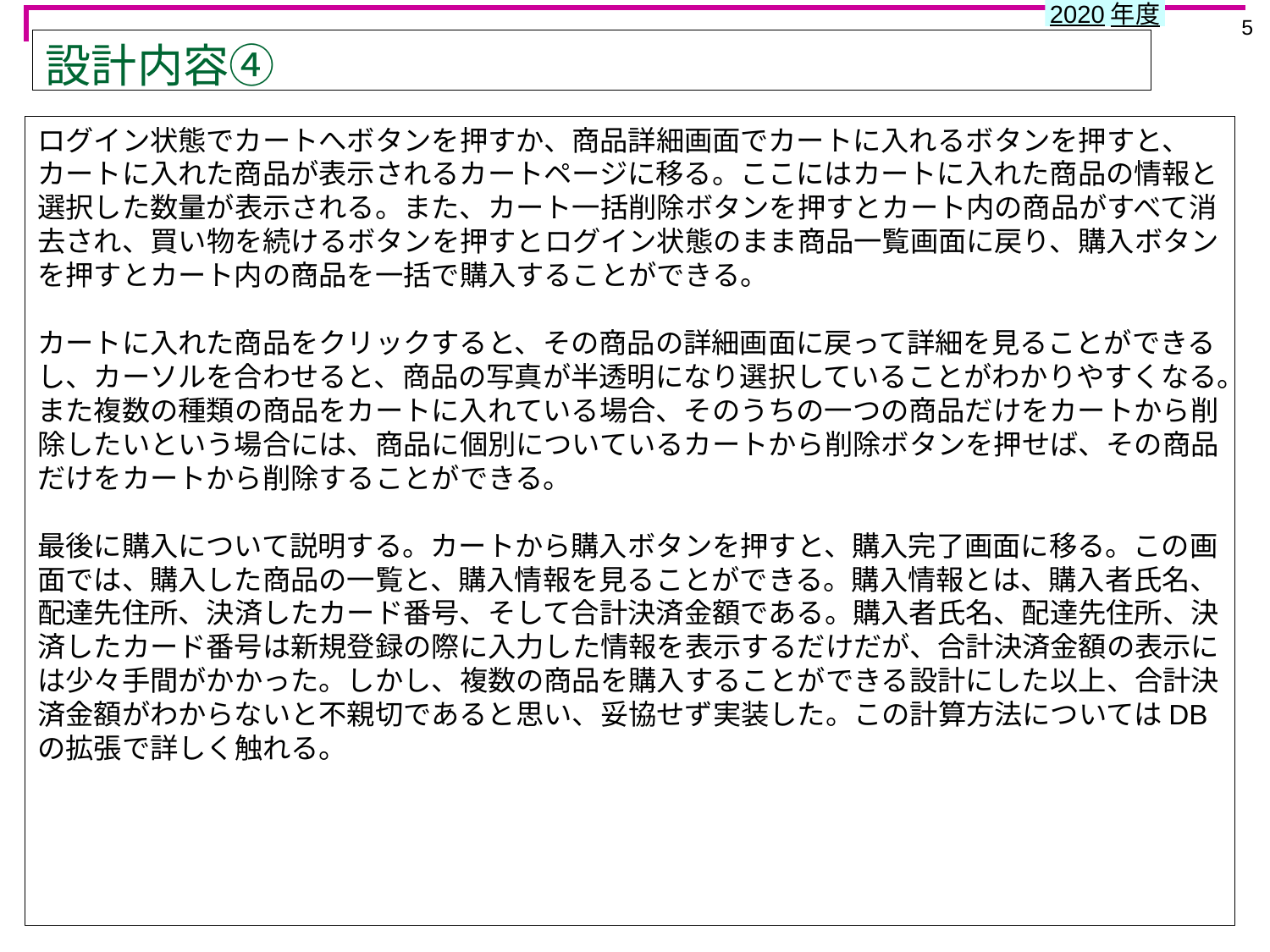

5
# 設計内容④
ログイン状態でカートへボタンを押すか、商品詳細画面でカートに入れるボタンを押すと、カートに入れた商品が表示されるカートページに移る。ここにはカートに入れた商品の情報と選択した数量が表示される。また、カート一括削除ボタンを押すとカート内の商品がすべて消去され、買い物を続けるボタンを押すとログイン状態のまま商品一覧画面に戻り、購入ボタンを押すとカート内の商品を一括で購入することができる。

カートに入れた商品をクリックすると、その商品の詳細画面に戻って詳細を見ることができるし、カーソルを合わせると、商品の写真が半透明になり選択していることがわかりやすくなる。また複数の種類の商品をカートに入れている場合、そのうちの一つの商品だけをカートから削除したいという場合には、商品に個別についているカートから削除ボタンを押せば、その商品だけをカートから削除することができる。

最後に購入について説明する。カートから購入ボタンを押すと、購入完了画面に移る。この画面では、購入した商品の一覧と、購入情報を見ることができる。購入情報とは、購入者氏名、配達先住所、決済したカード番号、そして合計決済金額である。購入者氏名、配達先住所、決済したカード番号は新規登録の際に入力した情報を表示するだけだが、合計決済金額の表示には少々手間がかかった。しかし、複数の商品を購入することができる設計にした以上、合計決済金額がわからないと不親切であると思い、妥協せず実装した。この計算方法についてはDBの拡張で詳しく触れる。